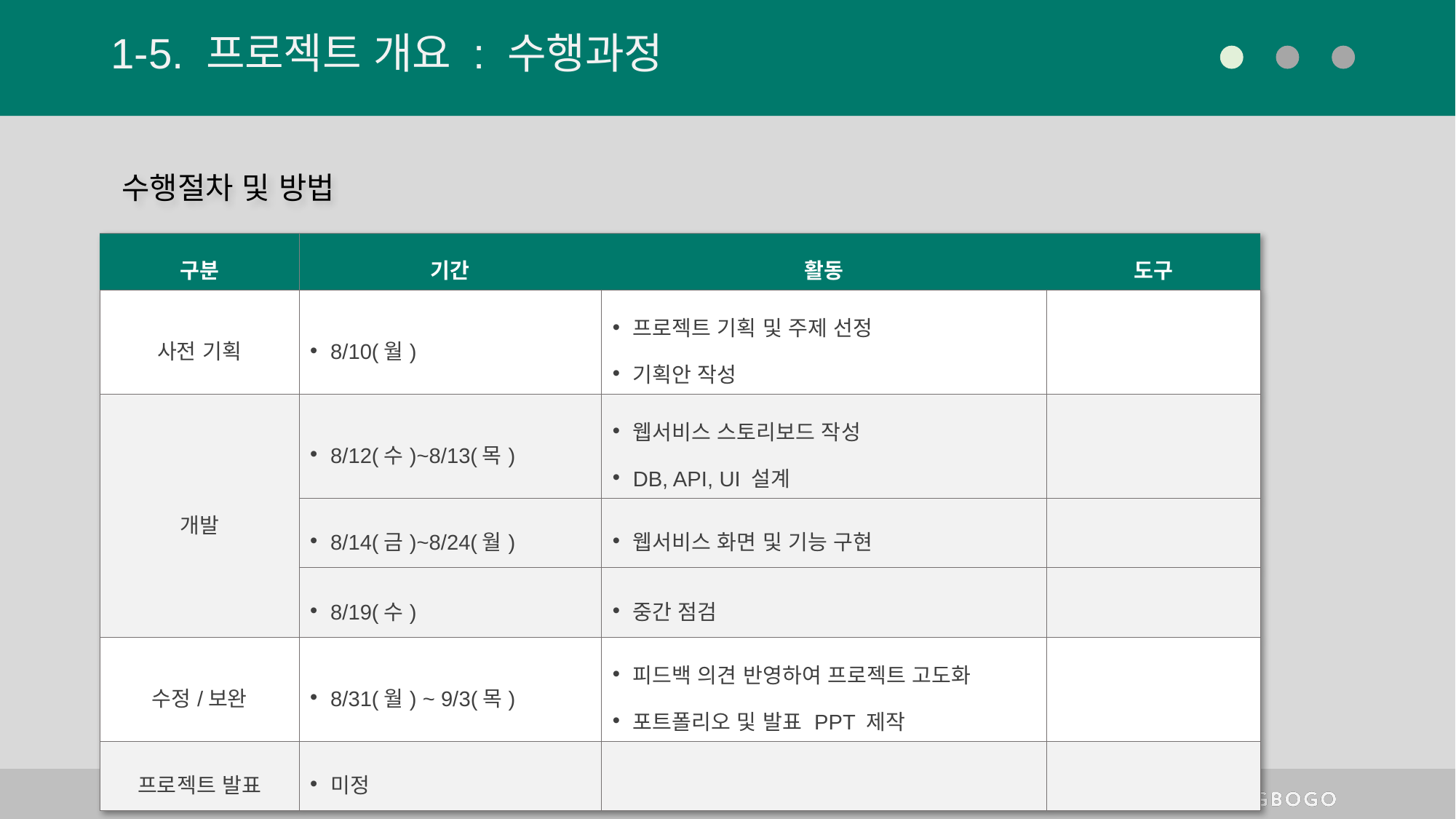

# 1-5. 프로젝트 개요 : 수행과정

수행절차 및 방법
| 구분 | 기간 | 활동 | 도구 |
| --- | --- | --- | --- |
| 사전 기획 | 8/10(월) | 프로젝트 기획 및 주제 선정 기획안 작성 |  |
| 개발 | 8/12(수)~8/13(목) | 웹서비스 스토리보드 작성 DB, API, UI 설계 |  |
|  | 8/14(금)~8/24(월) | 웹서비스 화면 및 기능 구현 |  |
|  | 8/19(수) | 중간 점검 |  |
| 수정/보완 | 8/31(월) ~ 9/3(목) | 피드백 의견 반영하여 프로젝트 고도화 포트폴리오 및 발표 PPT 제작 |  |
| 프로젝트 발표 | 미정 |  |  |